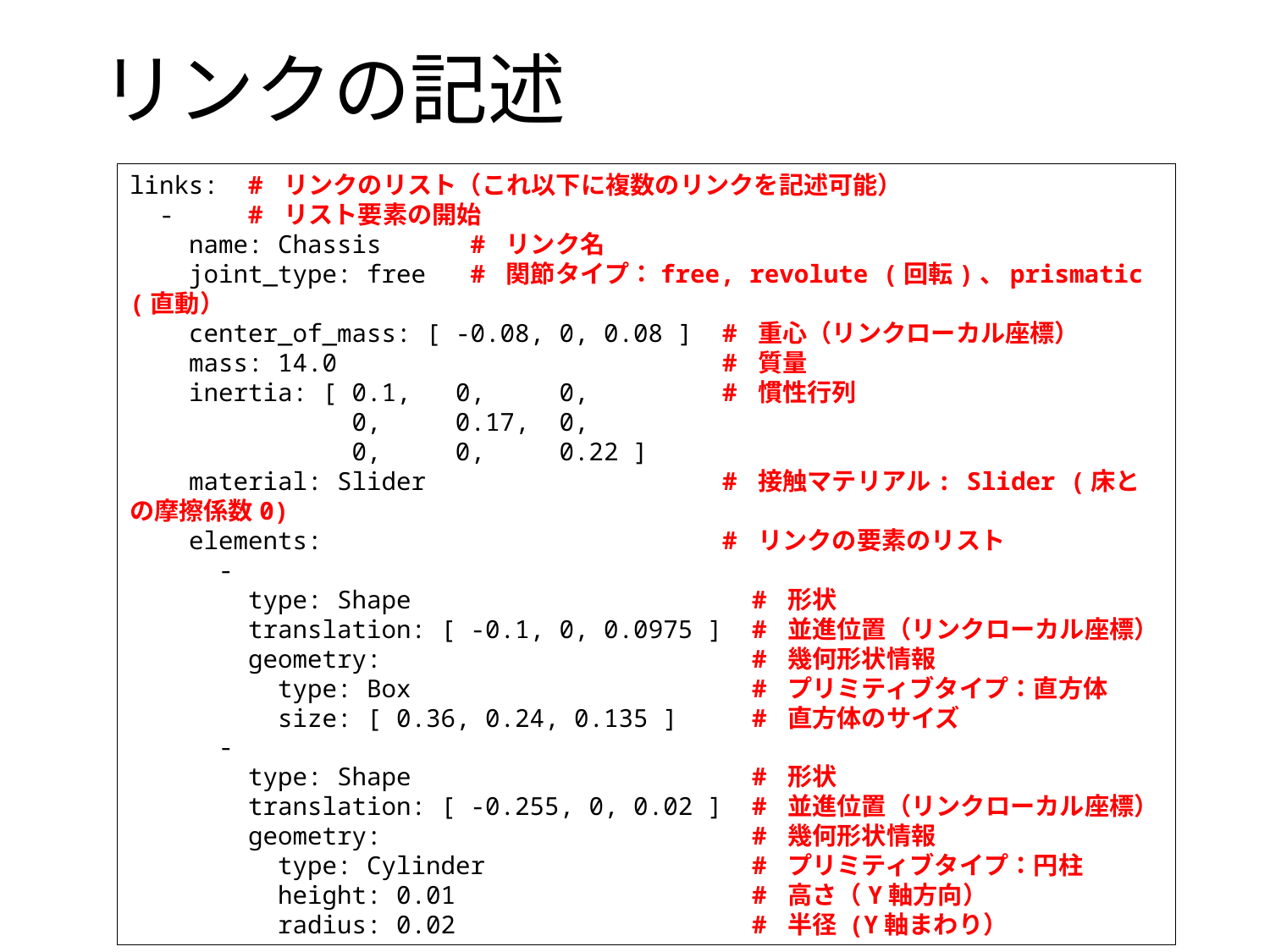

# リンクの記述
links:  # リンクのリスト（これ以下に複数のリンクを記述可能）
  -     # リスト要素の開始
    name: Chassis      # リンク名
    joint_type: free   # 関節タイプ：free, revolute (回転)、prismatic (直動）
    center_of_mass: [ -0.08, 0, 0.08 ]  # 重心（リンクローカル座標）
    mass: 14.0                          # 質量
    inertia: [ 0.1,   0,     0,         # 慣性行列
               0,     0.17,  0,
               0,     0,     0.22 ]
    material: Slider                    # 接触マテリアル: Slider (床との摩擦係数0)
    elements:                           # リンクの要素のリスト
      -
        type: Shape                       # 形状
        translation: [ -0.1, 0, 0.0975 ]  # 並進位置（リンクローカル座標）
        geometry:                         # 幾何形状情報
          type: Box                       # プリミティブタイプ：直方体
          size: [ 0.36, 0.24, 0.135 ]     # 直方体のサイズ
      -
        type: Shape                       # 形状
        translation: [ -0.255, 0, 0.02 ]  # 並進位置（リンクローカル座標）
        geometry:                         # 幾何形状情報
          type: Cylinder                  # プリミティブタイプ：円柱
          height: 0.01                    # 高さ（Y軸方向）
          radius: 0.02                    # 半径 (Y軸まわり）